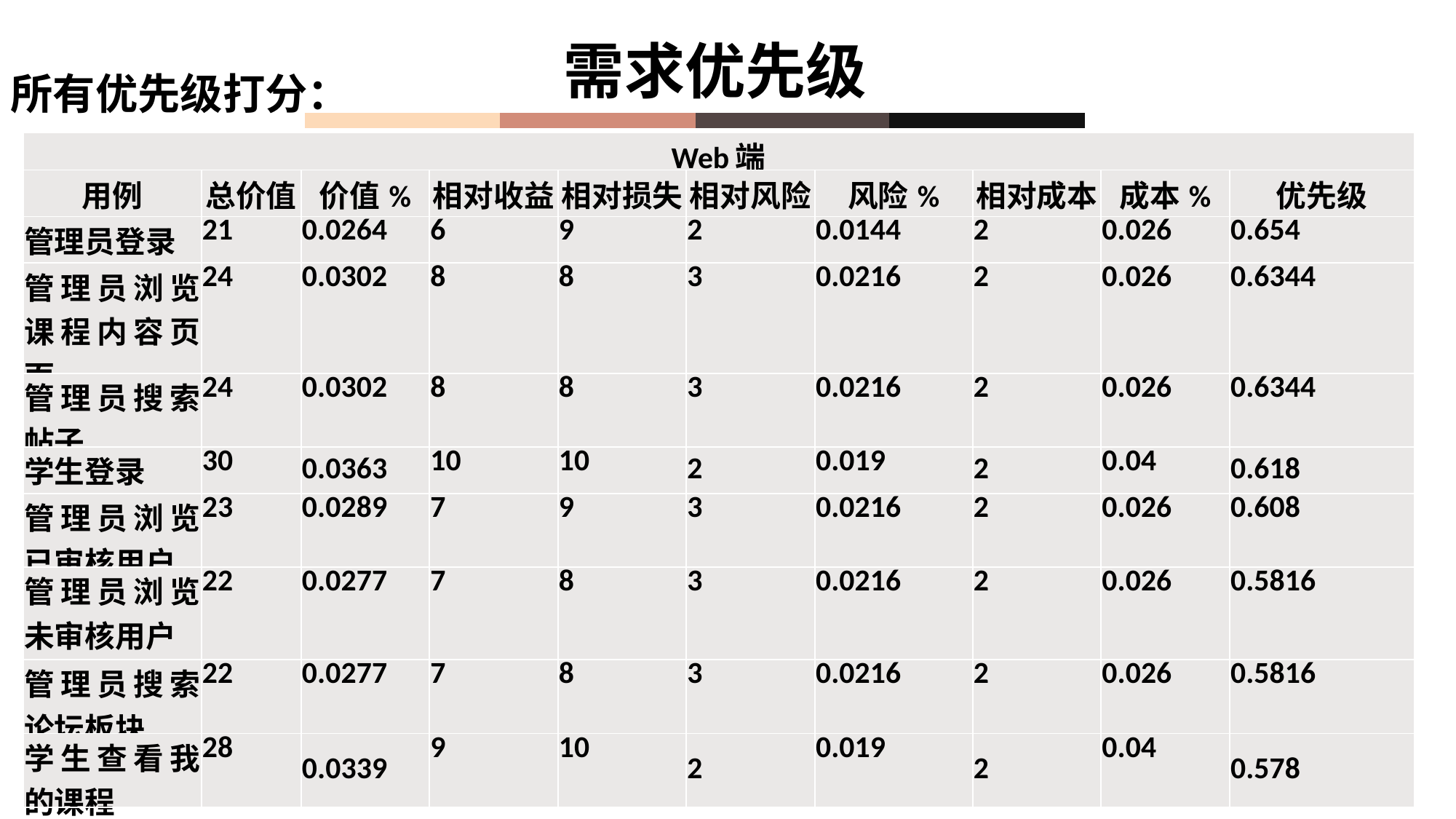

所有优先级打分：
需求优先级
| Web端 |  |  |  |  |  |  |  |  |  |
| --- | --- | --- | --- | --- | --- | --- | --- | --- | --- |
| 用例 | 总价值 | 价值% | 相对收益 | 相对损失 | 相对风险 | 风险% | 相对成本 | 成本% | 优先级 |
| 管理员登录 | 21 | 0.0264 | 6 | 9 | 2 | 0.0144 | 2 | 0.026 | 0.654 |
| 管理员浏览课程内容页面 | 24 | 0.0302 | 8 | 8 | 3 | 0.0216 | 2 | 0.026 | 0.6344 |
| 管理员搜索帖子 | 24 | 0.0302 | 8 | 8 | 3 | 0.0216 | 2 | 0.026 | 0.6344 |
| 学生登录 | 30 | 0.0363 | 10 | 10 | 2 | 0.019 | 2 | 0.04 | 0.618 |
| 管理员浏览已审核用户 | 23 | 0.0289 | 7 | 9 | 3 | 0.0216 | 2 | 0.026 | 0.608 |
| 管理员浏览未审核用户 | 22 | 0.0277 | 7 | 8 | 3 | 0.0216 | 2 | 0.026 | 0.5816 |
| 管理员搜索论坛板块 | 22 | 0.0277 | 7 | 8 | 3 | 0.0216 | 2 | 0.026 | 0.5816 |
| 学生查看我的课程 | 28 | 0.0339 | 9 | 10 | 2 | 0.019 | 2 | 0.04 | 0.578 |